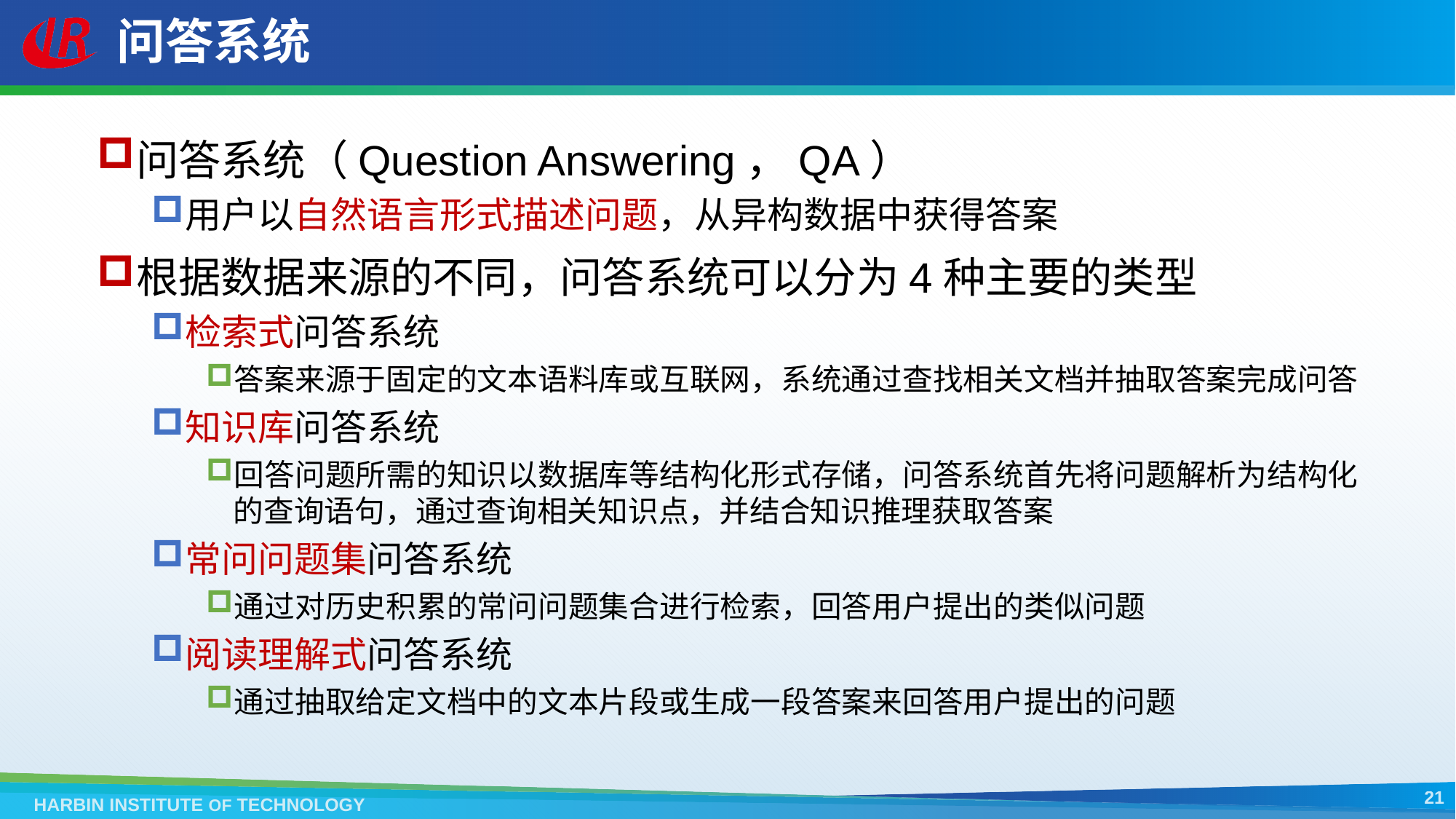

# 问答系统
问答系统（Question Answering，QA）
用户以自然语言形式描述问题，从异构数据中获得答案
根据数据来源的不同，问答系统可以分为4种主要的类型
检索式问答系统
答案来源于固定的文本语料库或互联网，系统通过查找相关文档并抽取答案完成问答
知识库问答系统
回答问题所需的知识以数据库等结构化形式存储，问答系统首先将问题解析为结构化的查询语句，通过查询相关知识点，并结合知识推理获取答案
常问问题集问答系统
通过对历史积累的常问问题集合进行检索，回答用户提出的类似问题
阅读理解式问答系统
通过抽取给定文档中的文本片段或生成一段答案来回答用户提出的问题
21
HARBIN INSTITUTE OF TECHNOLOGY